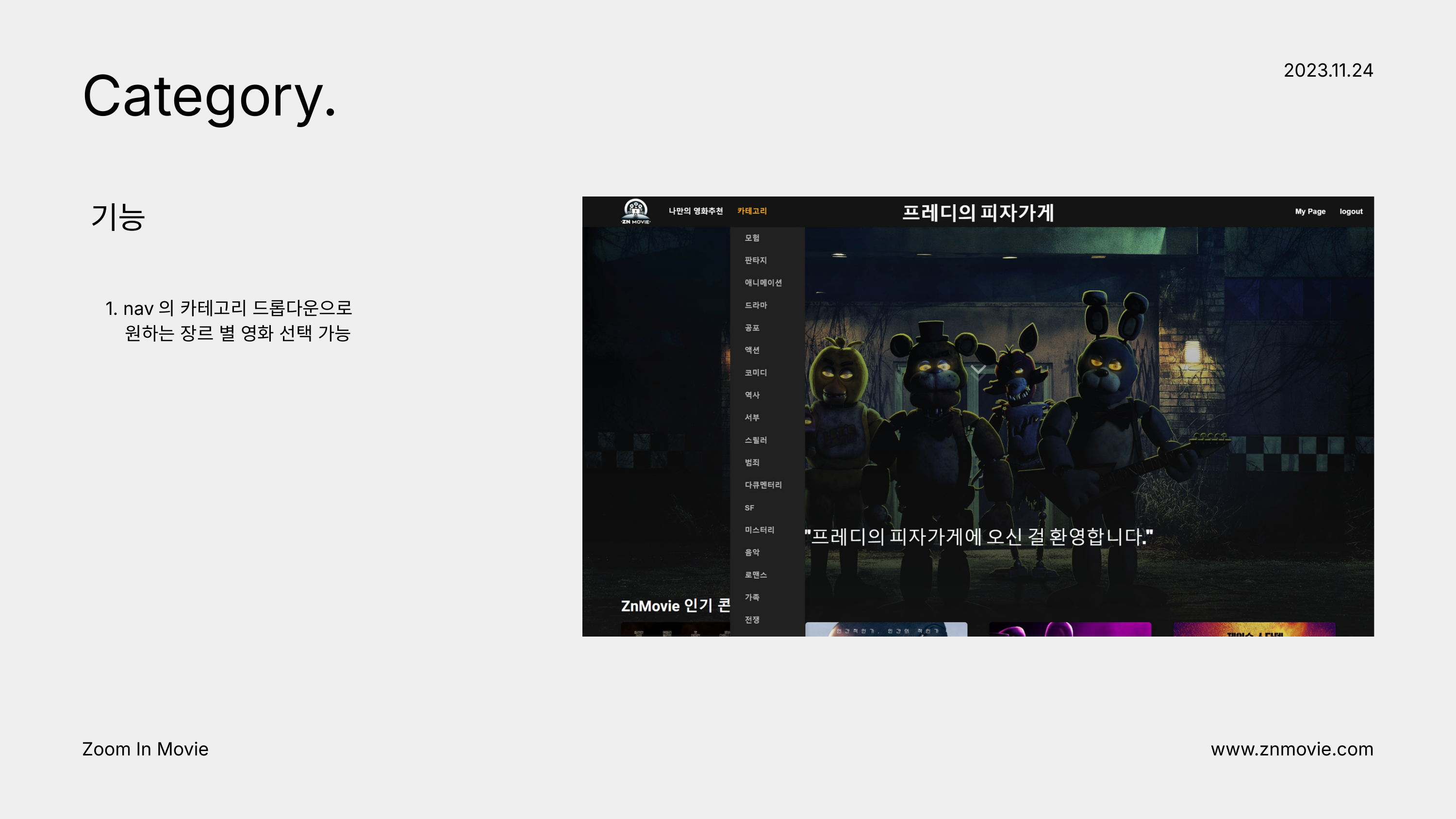

Category.
2023.11.24

기능

   1. nav의 카테고리 드롭다운으로
      원하는 장르 별 영화 선택 가능
Zoom In Movie
www.znmovie.com